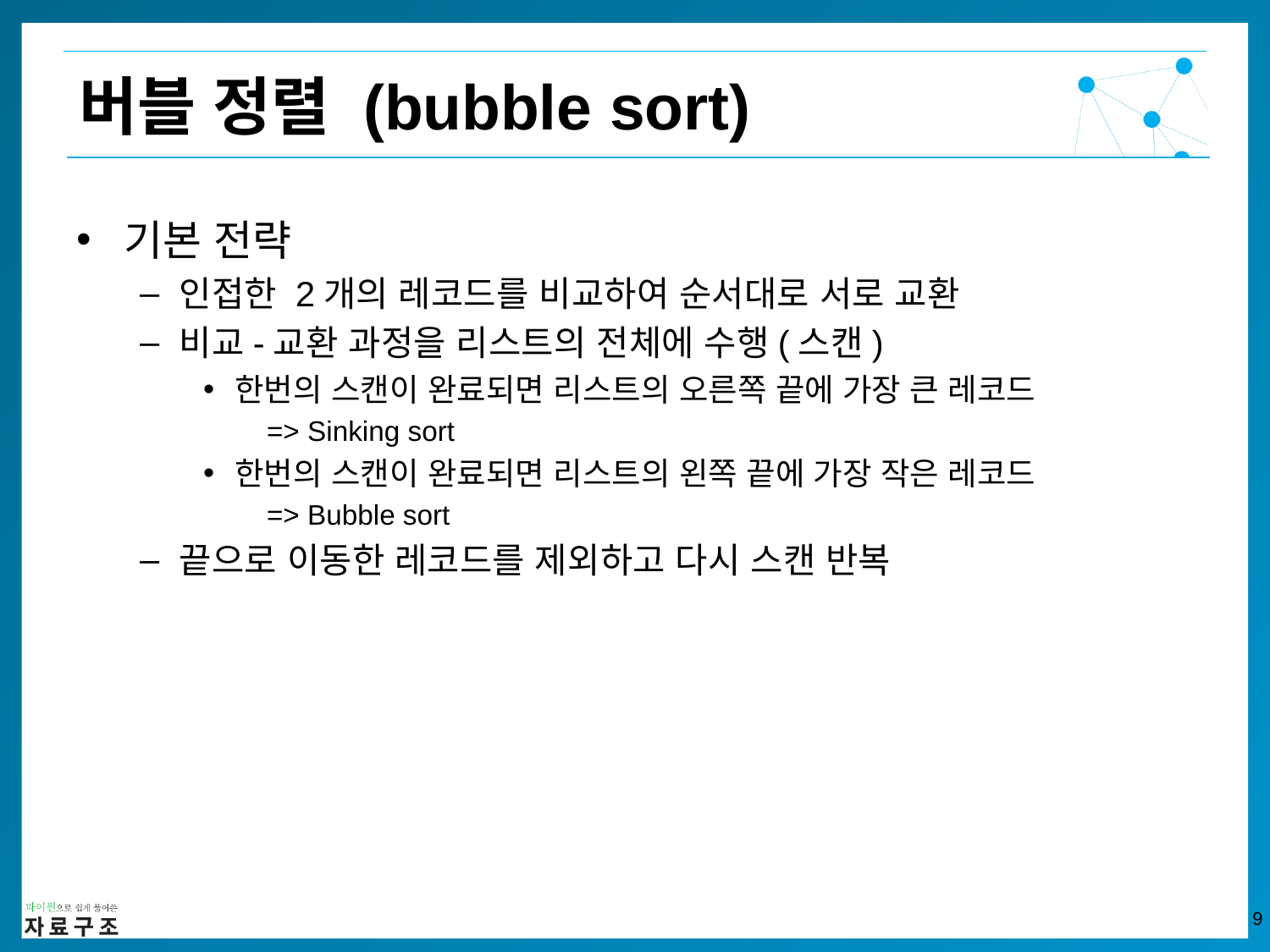

버블 정렬 (bubble sort)
기본 전략
인접한 2개의 레코드를 비교하여 순서대로 서로 교환
비교-교환 과정을 리스트의 전체에 수행(스캔)
한번의 스캔이 완료되면 리스트의 오른쪽 끝에 가장 큰 레코드
=> Sinking sort
한번의 스캔이 완료되면 리스트의 왼쪽 끝에 가장 작은 레코드
=> Bubble sort
끝으로 이동한 레코드를 제외하고 다시 스캔 반복